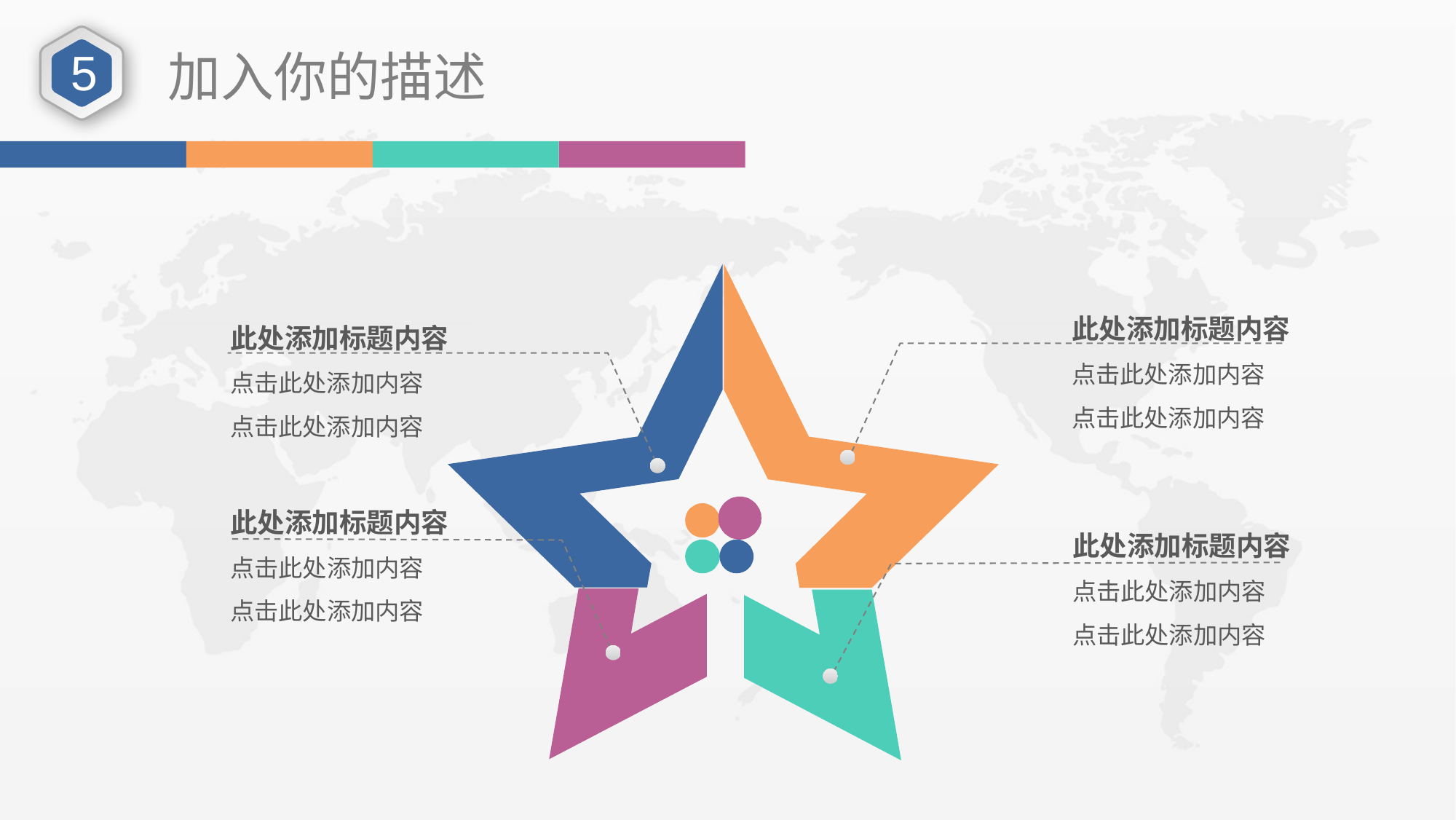

5

加入你的描述

此处添加标题内容
点击此处添加内容
点击此处添加内容

此处添加标题内容
点击此处添加内容
点击此处添加内容

此处添加标题内容
点击此处添加内容
点击此处添加内容

此处添加标题内容
点击此处添加内容
点击此处添加内容